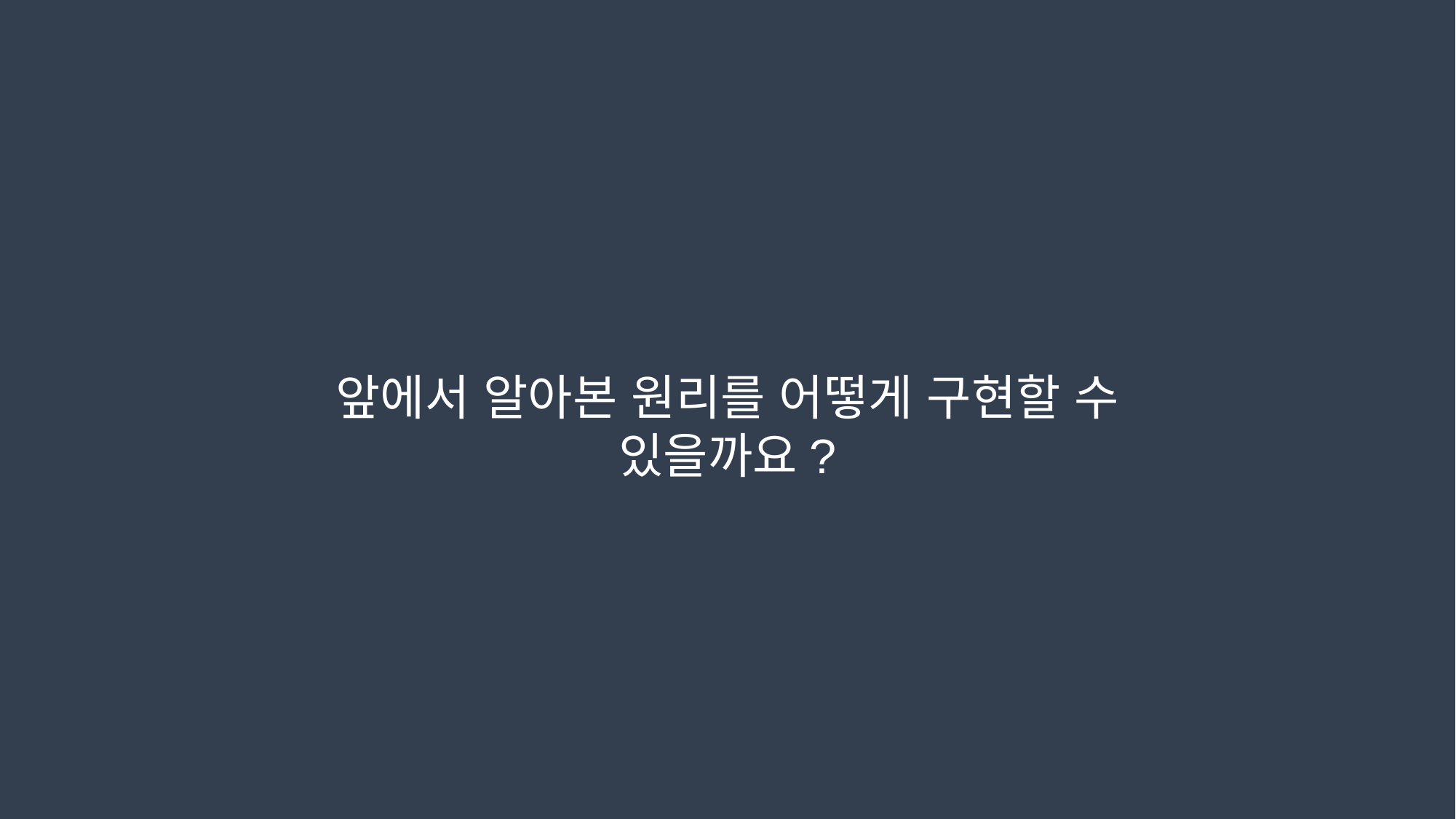

앞에서 알아본 원리를 어떻게 구현할 수 있을까요?